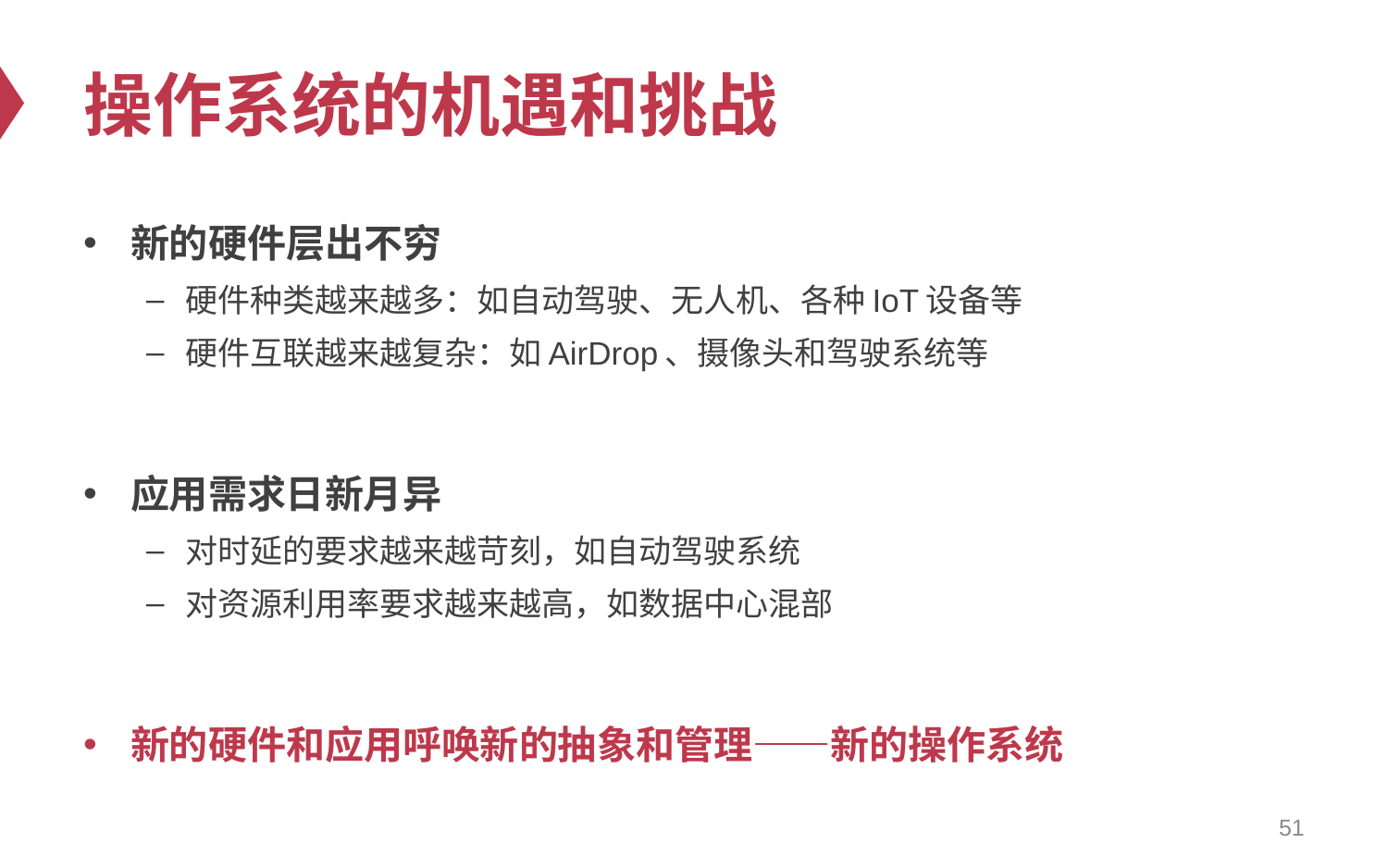

# 操作系统的机遇和挑战
新的硬件层出不穷
硬件种类越来越多：如自动驾驶、无人机、各种IoT设备等
硬件互联越来越复杂：如AirDrop、摄像头和驾驶系统等

应用需求日新月异
对时延的要求越来越苛刻，如自动驾驶系统
对资源利用率要求越来越高，如数据中心混部

新的硬件和应用呼唤新的抽象和管理——新的操作系统
51